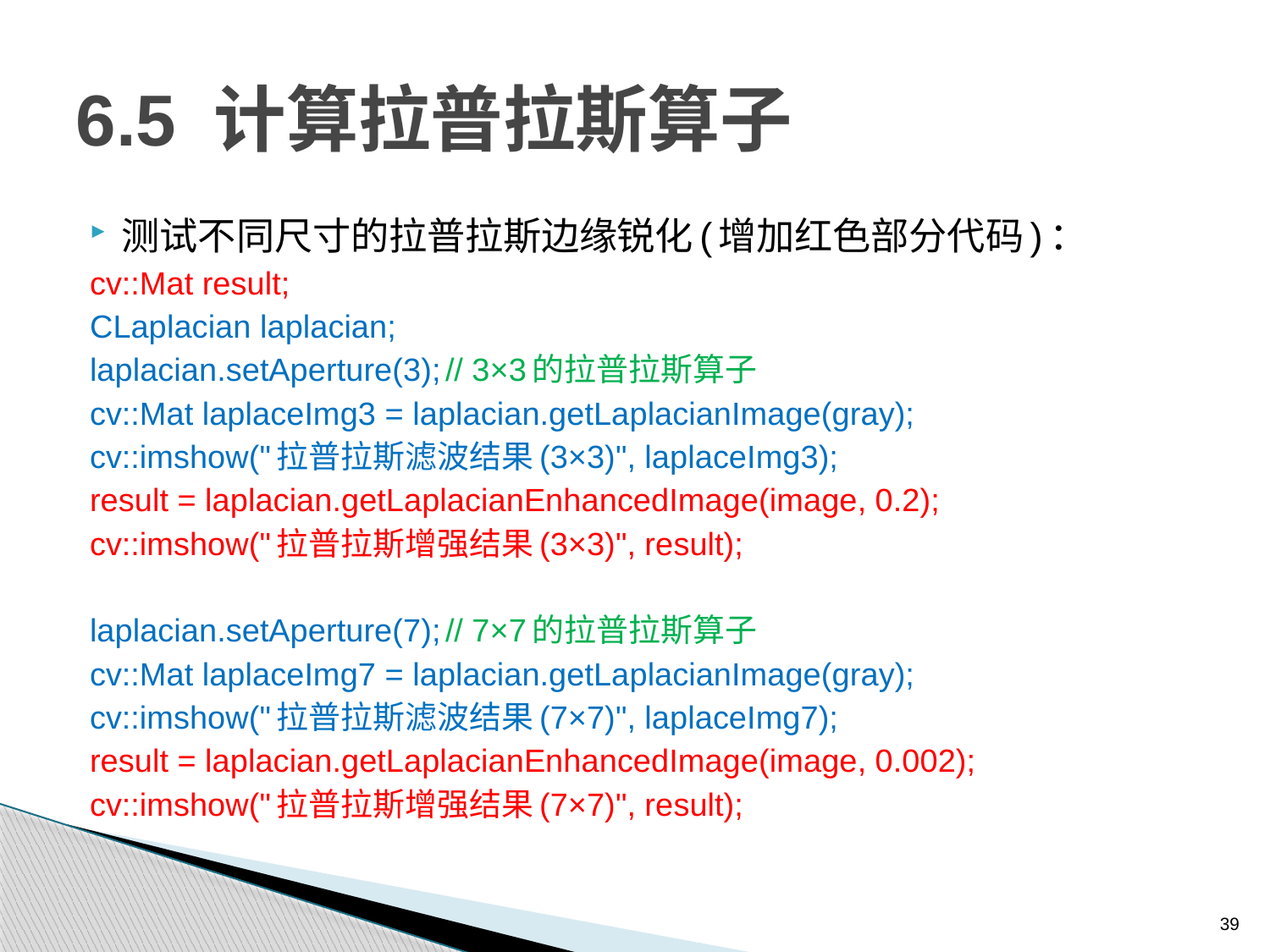

# 6.5 计算拉普拉斯算子
测试不同尺寸的拉普拉斯边缘锐化(增加红色部分代码)：
cv::Mat result;
CLaplacian laplacian;
laplacian.setAperture(3);	// 3×3的拉普拉斯算子
cv::Mat laplaceImg3 = laplacian.getLaplacianImage(gray);
cv::imshow("拉普拉斯滤波结果(3×3)", laplaceImg3);
result = laplacian.getLaplacianEnhancedImage(image, 0.2);
cv::imshow("拉普拉斯增强结果(3×3)", result);

laplacian.setAperture(7);	// 7×7的拉普拉斯算子
cv::Mat laplaceImg7 = laplacian.getLaplacianImage(gray);
cv::imshow("拉普拉斯滤波结果(7×7)", laplaceImg7);
result = laplacian.getLaplacianEnhancedImage(image, 0.002);
cv::imshow("拉普拉斯增强结果(7×7)", result);
39